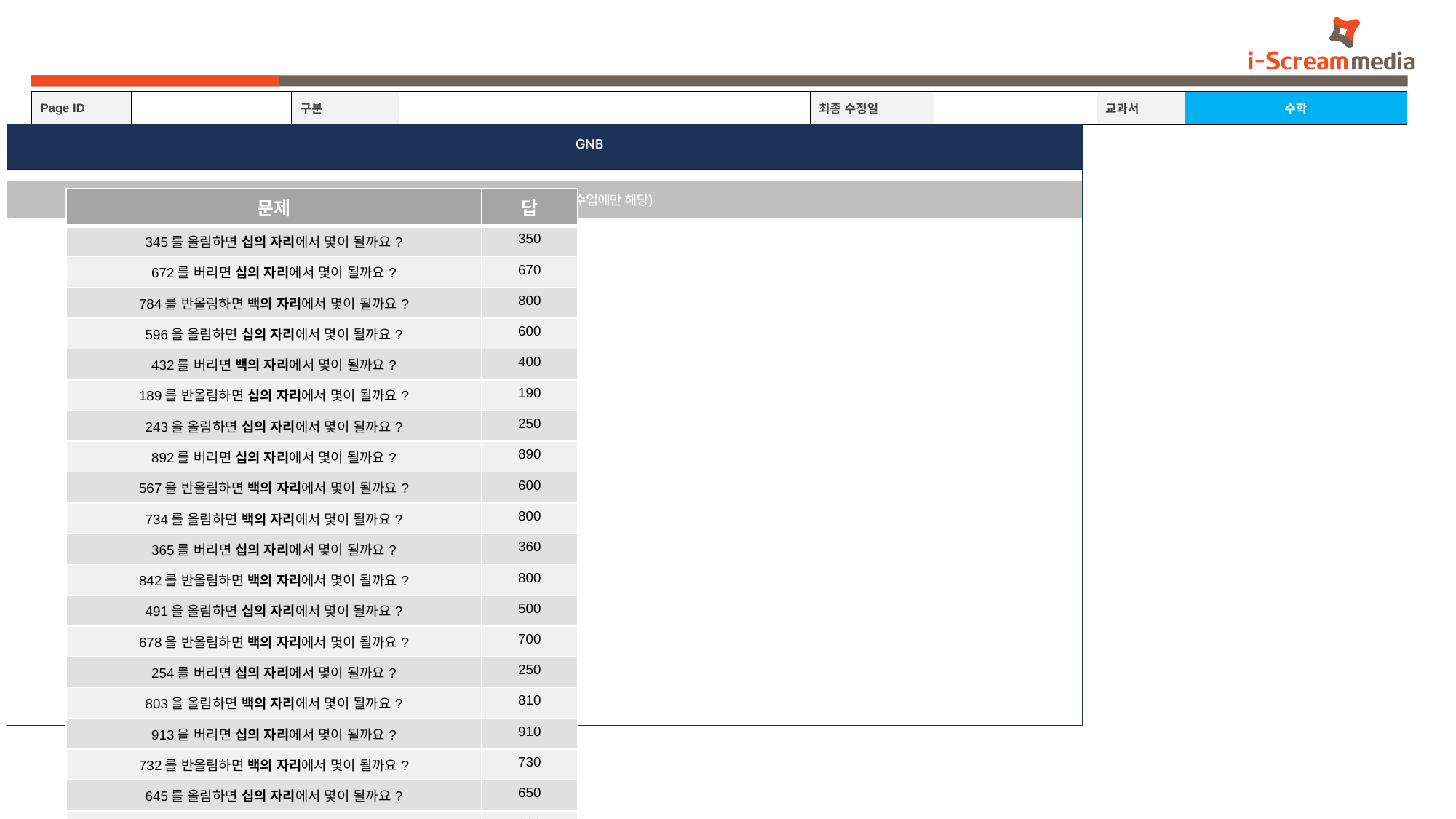

#

| 문제 | 답 |
| --- | --- |
| 345를 올림하면 십의 자리에서 몇이 될까요? | 350 |
| 672를 버리면 십의 자리에서 몇이 될까요? | 670 |
| 784를 반올림하면 백의 자리에서 몇이 될까요? | 800 |
| 596을 올림하면 십의 자리에서 몇이 될까요? | 600 |
| 432를 버리면 백의 자리에서 몇이 될까요? | 400 |
| 189를 반올림하면 십의 자리에서 몇이 될까요? | 190 |
| 243을 올림하면 십의 자리에서 몇이 될까요? | 250 |
| 892를 버리면 십의 자리에서 몇이 될까요? | 890 |
| 567을 반올림하면 백의 자리에서 몇이 될까요? | 600 |
| 734를 올림하면 백의 자리에서 몇이 될까요? | 800 |
| 365를 버리면 십의 자리에서 몇이 될까요? | 360 |
| 842를 반올림하면 백의 자리에서 몇이 될까요? | 800 |
| 491을 올림하면 십의 자리에서 몇이 될까요? | 500 |
| 678을 반올림하면 백의 자리에서 몇이 될까요? | 700 |
| 254를 버리면 십의 자리에서 몇이 될까요? | 250 |
| 803을 올림하면 백의 자리에서 몇이 될까요? | 810 |
| 913을 버리면 십의 자리에서 몇이 될까요? | 910 |
| 732를 반올림하면 백의 자리에서 몇이 될까요? | 730 |
| 645를 올림하면 십의 자리에서 몇이 될까요? | 650 |
| 921을 반올림하면 백의 자리에서 몇이 될까요? | 900 |